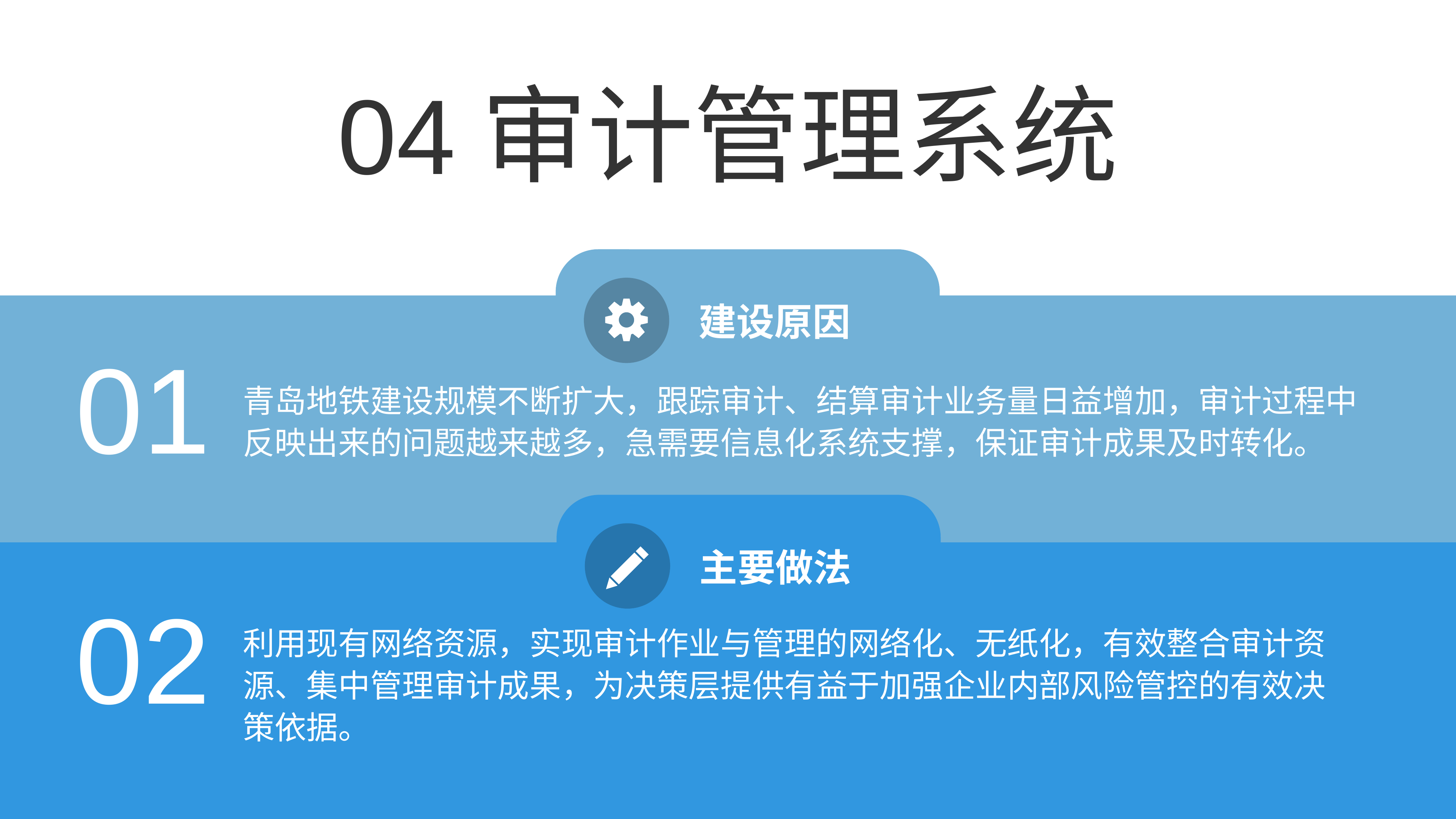

04审计管理系统

建设原因

01
青岛地铁建设规模不断扩大，跟踪审计、结算审计业务量日益增加，审计过程中反映出来的问题越来越多，急需要信息化系统支撑，保证审计成果及时转化。

主要做法

02
利用现有网络资源，实现审计作业与管理的网络化、无纸化，有效整合审计资源、集中管理审计成果，为决策层提供有益于加强企业内部风险管控的有效决策依据。
62